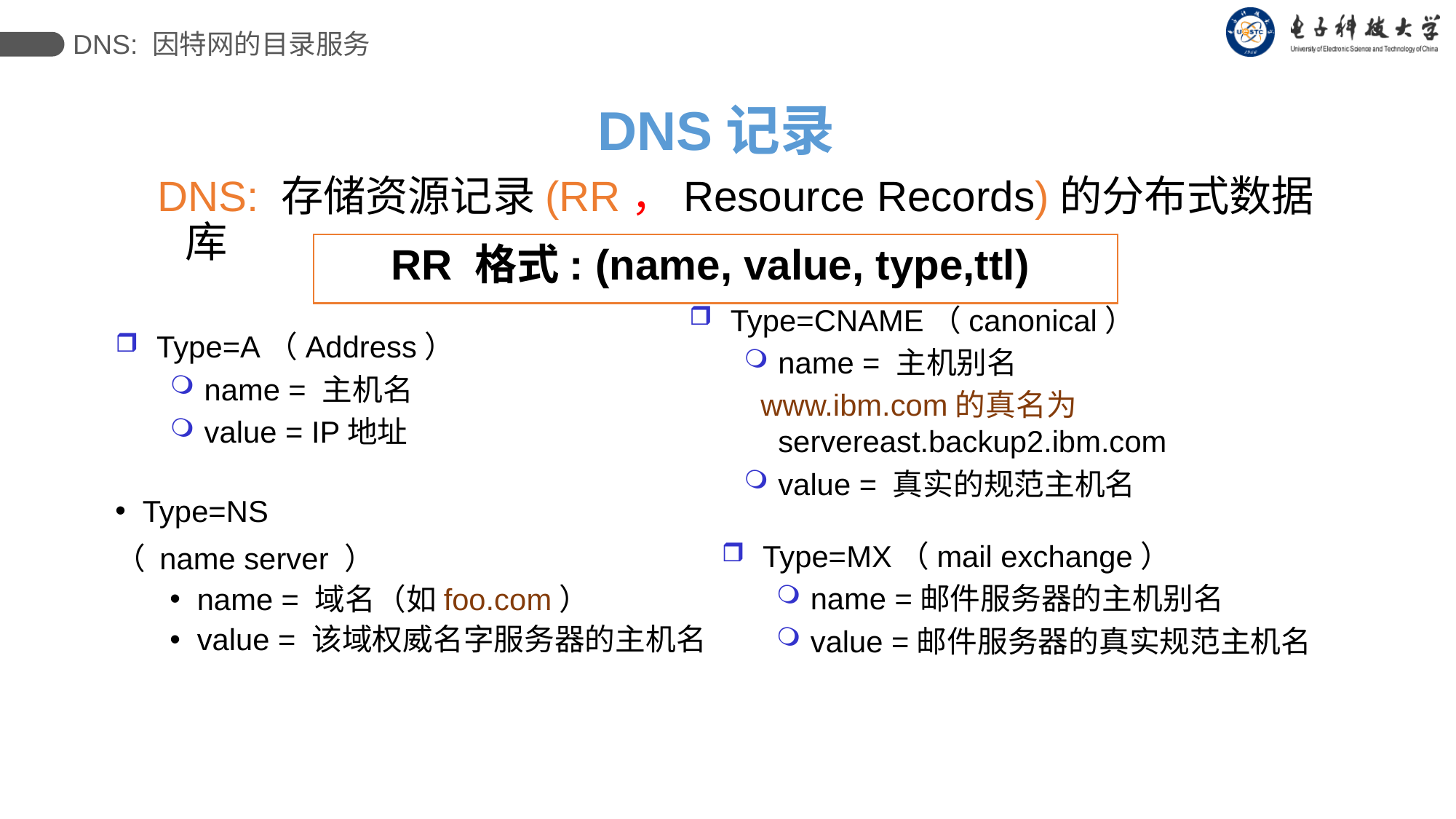

DNS: 因特网的目录服务
# DNS记录
DNS: 存储资源记录(RR，Resource Records)的分布式数据库
RR 格式: (name, value, type,ttl)

Type=CNAME（canonical）
name = 主机别名
  www.ibm.com的真名为servereast.backup2.ibm.com
value = 真实的规范主机名
Type=A（Address）
name = 主机名
value = IP地址
Type=NS
（ name server ）
name = 域名（如foo.com）
value = 该域权威名字服务器的主机名
Type=MX（mail exchange）
name =邮件服务器的主机别名
value =邮件服务器的真实规范主机名